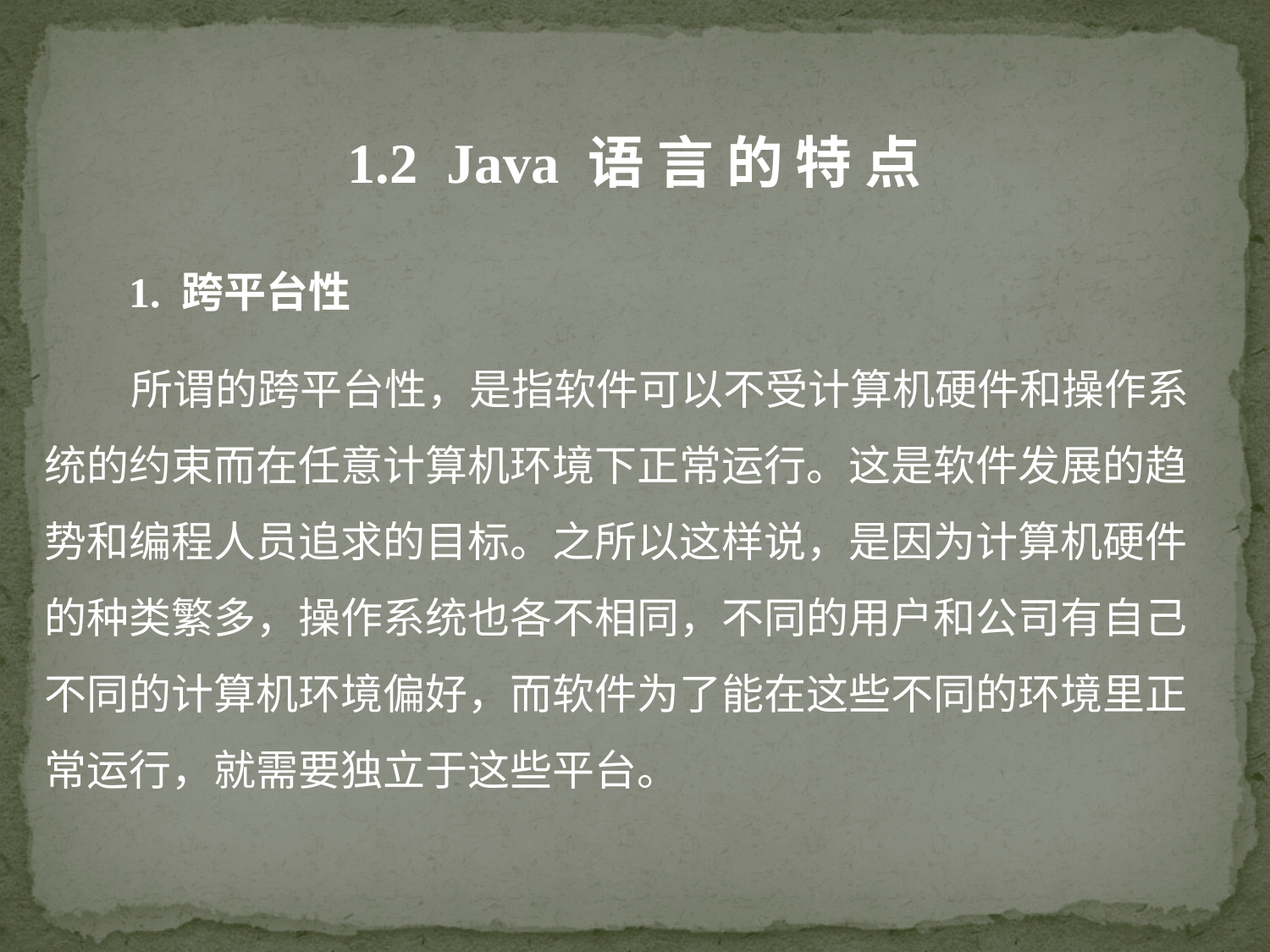

1.2  Java 语 言 的 特 点
        1. 跨平台性
        所谓的跨平台性，是指软件可以不受计算机硬件和操作系统的约束而在任意计算机环境下正常运行。这是软件发展的趋势和编程人员追求的目标。之所以这样说，是因为计算机硬件的种类繁多，操作系统也各不相同，不同的用户和公司有自己不同的计算机环境偏好，而软件为了能在这些不同的环境里正常运行，就需要独立于这些平台。